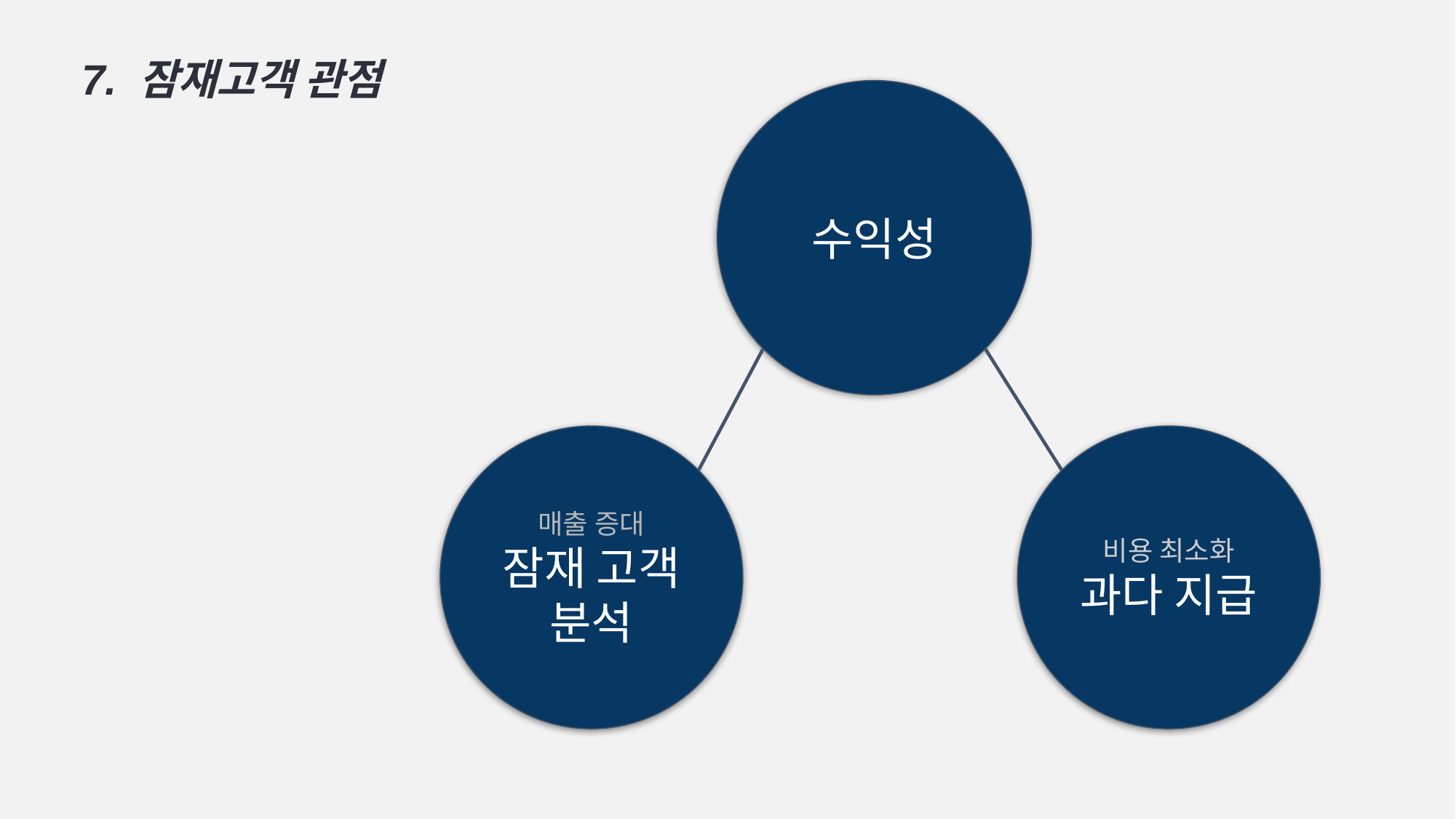

7. 잠재고객 관점
수익성
매출 증대
잠재 고객 분석
비용 최소화
과다 지급